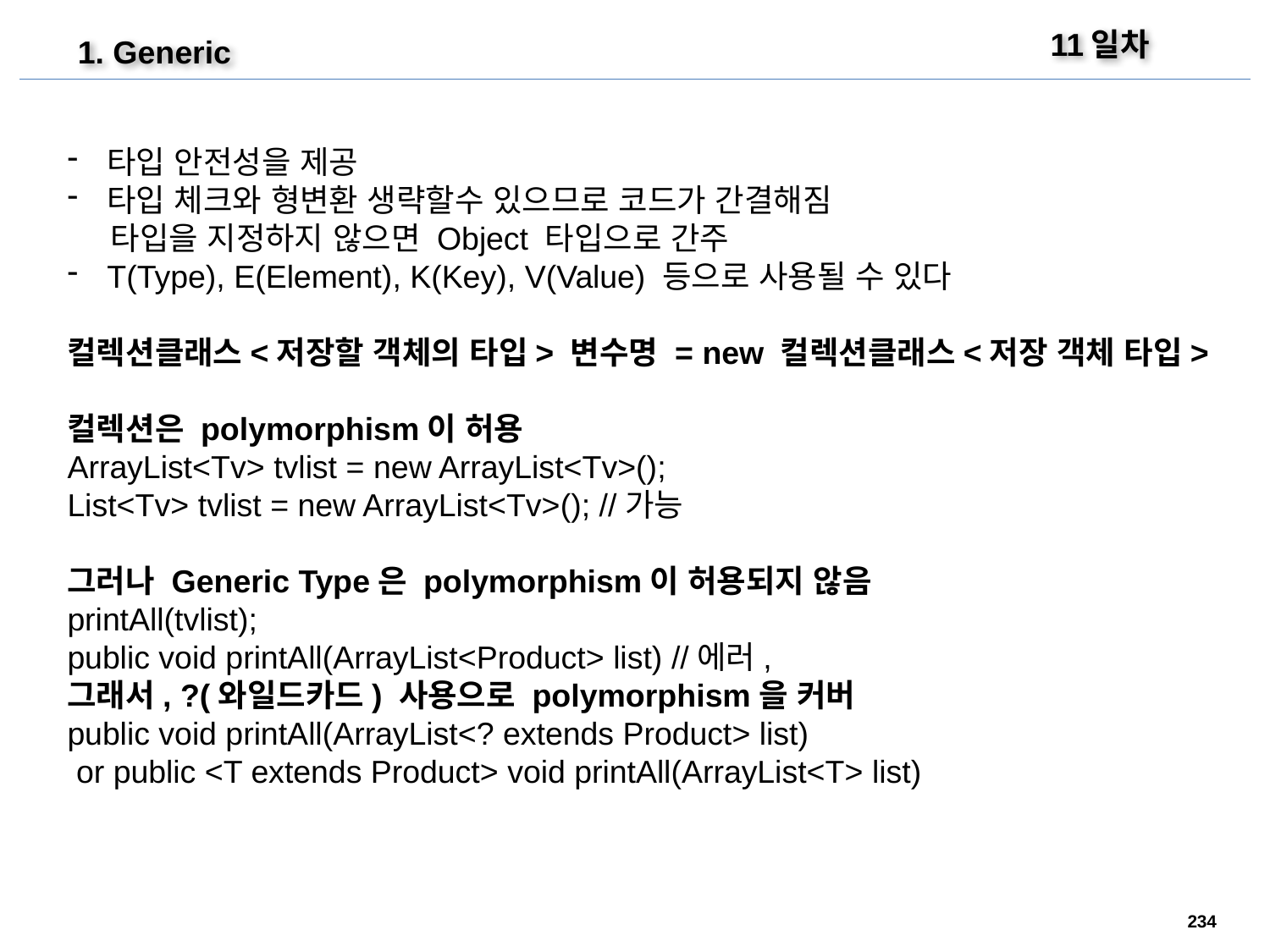

11일차
1. Generic
타입 안전성을 제공
타입 체크와 형변환 생략할수 있으므로 코드가 간결해짐
    타입을 지정하지 않으면 Object 타입으로 간주
T(Type), E(Element), K(Key), V(Value) 등으로 사용될 수 있다

컬렉션클래스<저장할 객체의 타입> 변수명 = new 컬렉션클래스<저장 객체 타입>

컬렉션은 polymorphism이 허용
ArrayList<Tv> tvlist = new ArrayList<Tv>();
List<Tv> tvlist = new ArrayList<Tv>(); //가능

그러나 Generic Type은 polymorphism이 허용되지 않음
printAll(tvlist);
public void printAll(ArrayList<Product> list) //에러,
그래서, ?(와일드카드) 사용으로 polymorphism을 커버
public void printAll(ArrayList<? extends Product> list)
 or public <T extends Product> void printAll(ArrayList<T> list)